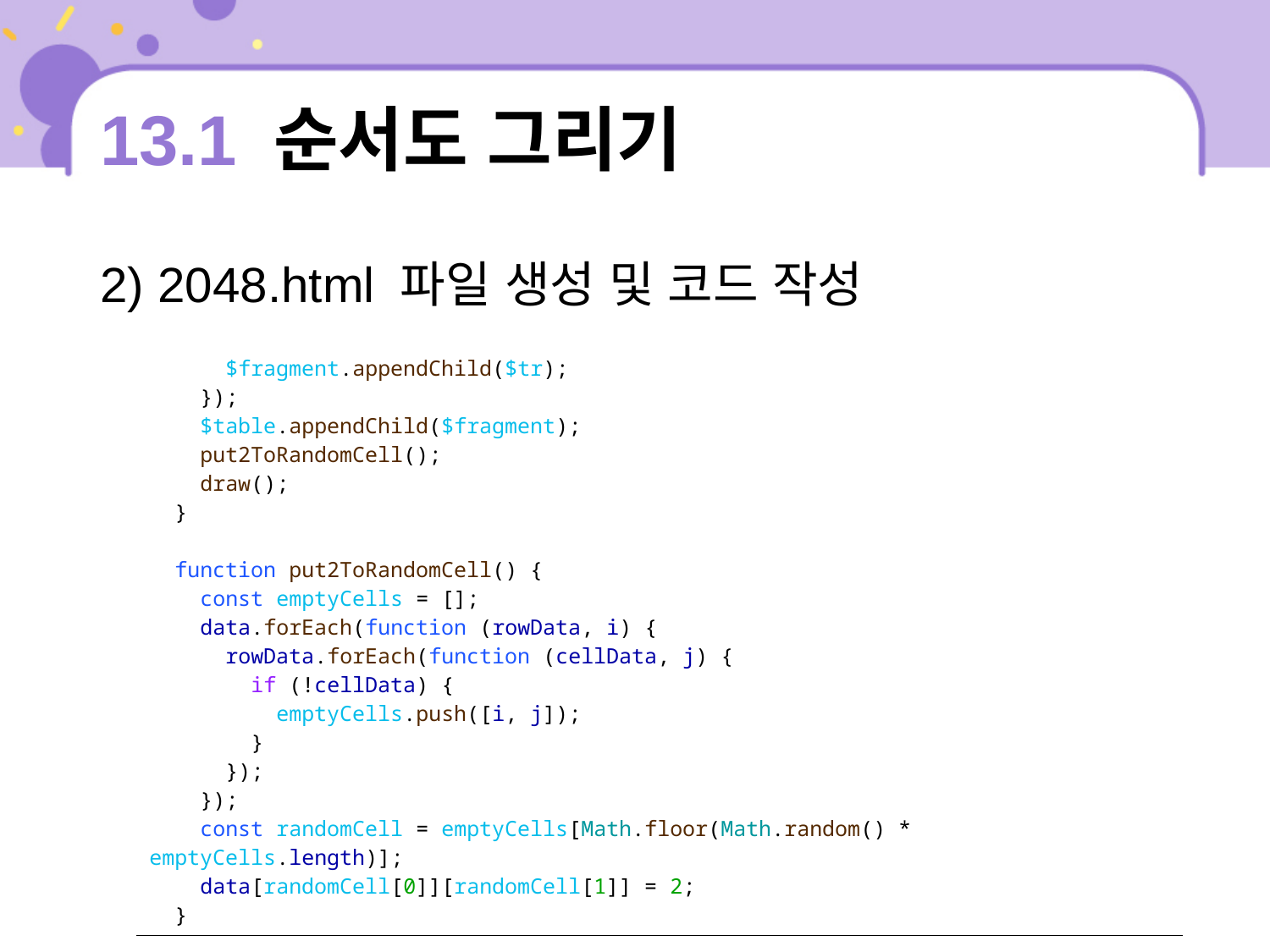

# 13.1 순서도 그리기
2) 2048.html 파일 생성 및 코드 작성

| $fragment.appendChild($tr); }); $table.appendChild($fragment); put2ToRandomCell(); draw(); } function put2ToRandomCell() { const emptyCells = []; data.forEach(function (rowData, i) { rowData.forEach(function (cellData, j) { if (!cellData) { emptyCells.push([i, j]); } }); }); const randomCell = emptyCells[Math.floor(Math.random() \* emptyCells.length)]; data[randomCell[0]][randomCell[1]] = 2; } |
| --- |